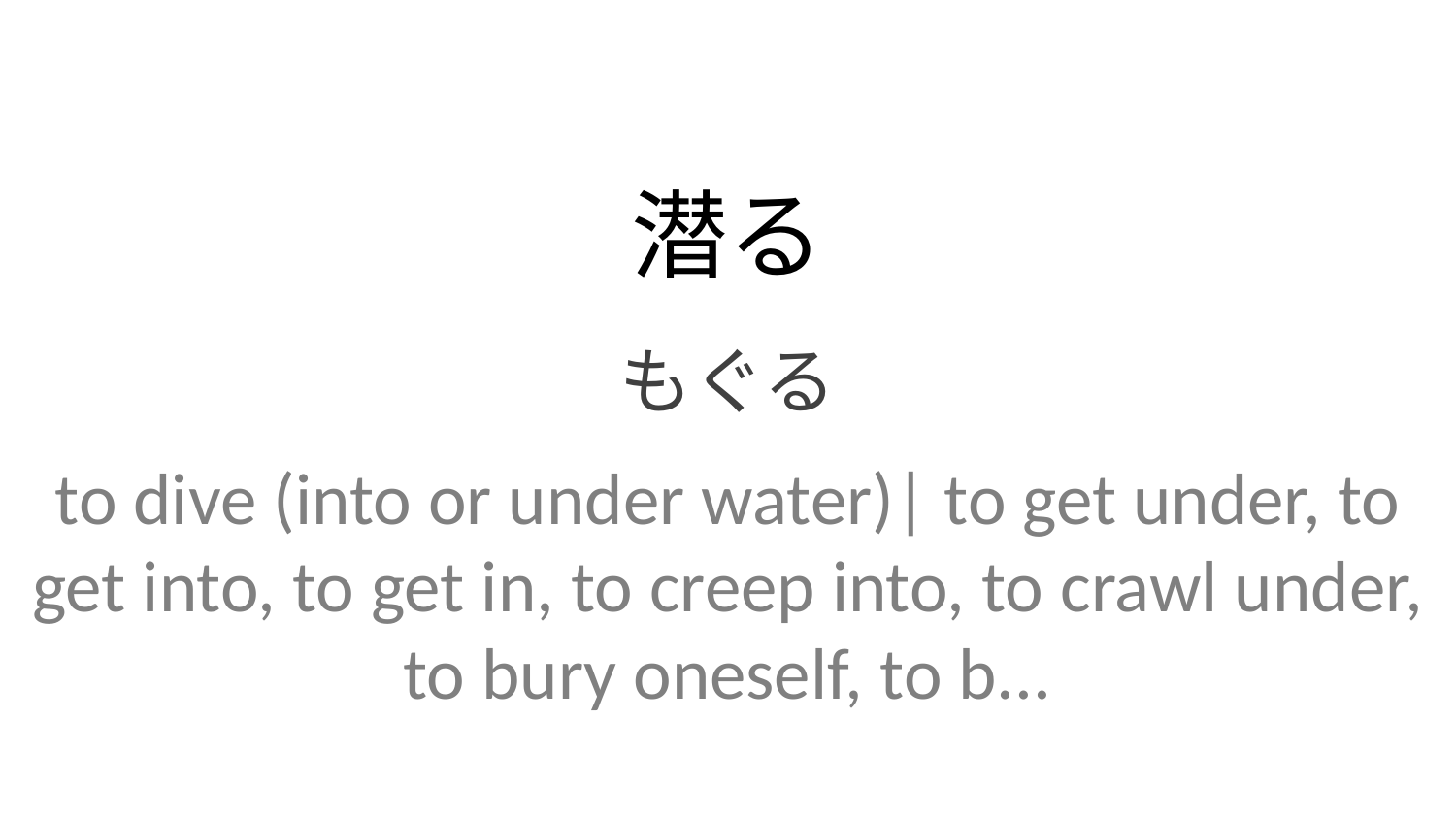

潜る

もぐる
to dive (into or under water)| to get under, to get into, to get in, to creep into, to crawl under, to bury oneself, to b...